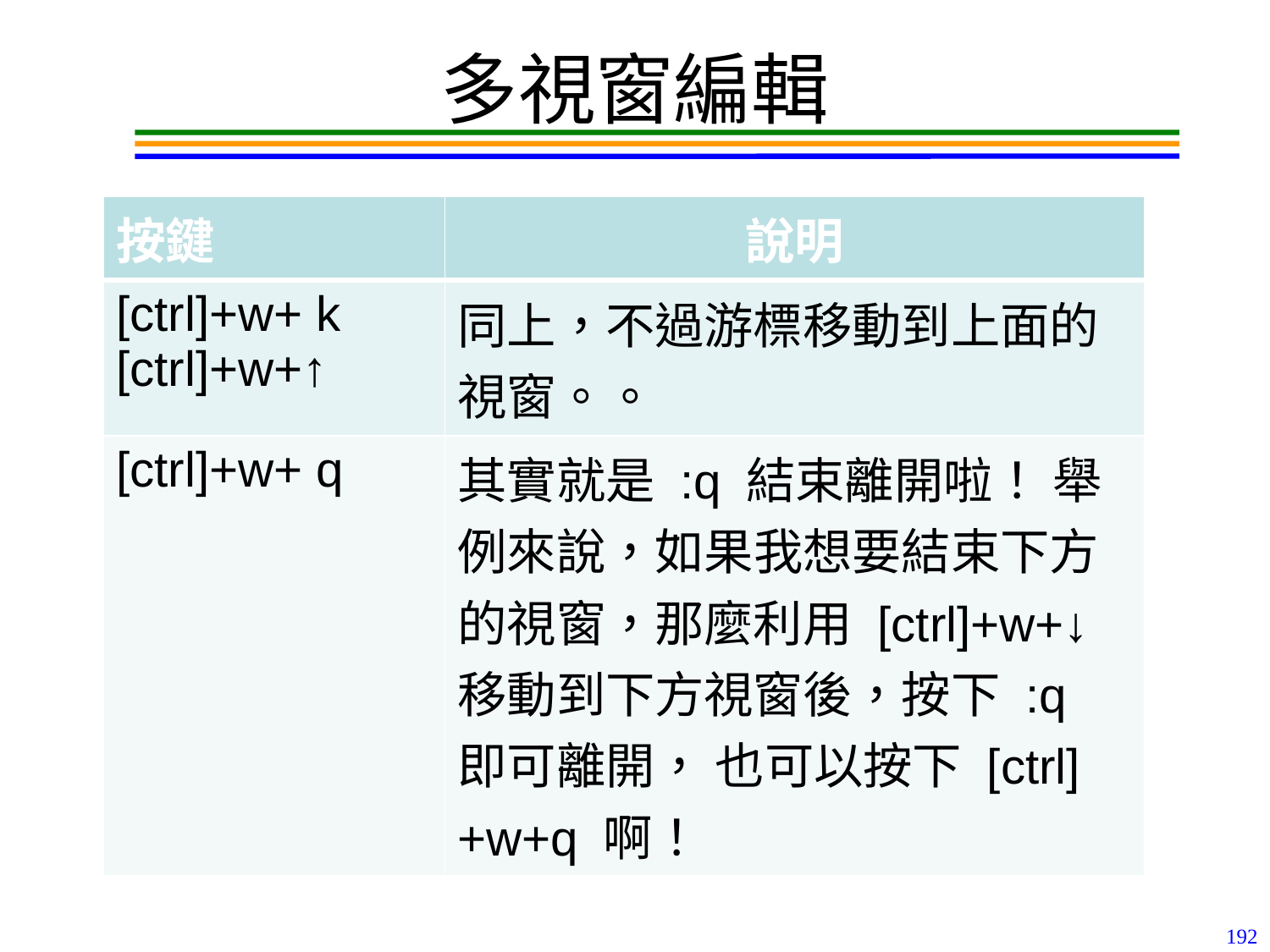

# 多視窗編輯

| 按鍵 | 說明 |
| --- | --- |
| [ctrl]+w+ k [ctrl]+w+↑ | 同上，不過游標移動到上面的視窗。。 |
| [ctrl]+w+ q | 其實就是 :q 結束離開啦！ 舉例來說，如果我想要結束下方的視窗，那麼利用 [ctrl]+w+↓ 移動到下方視窗後，按下 :q 即可離開， 也可以按下 [ctrl]+w+q 啊！ |
192